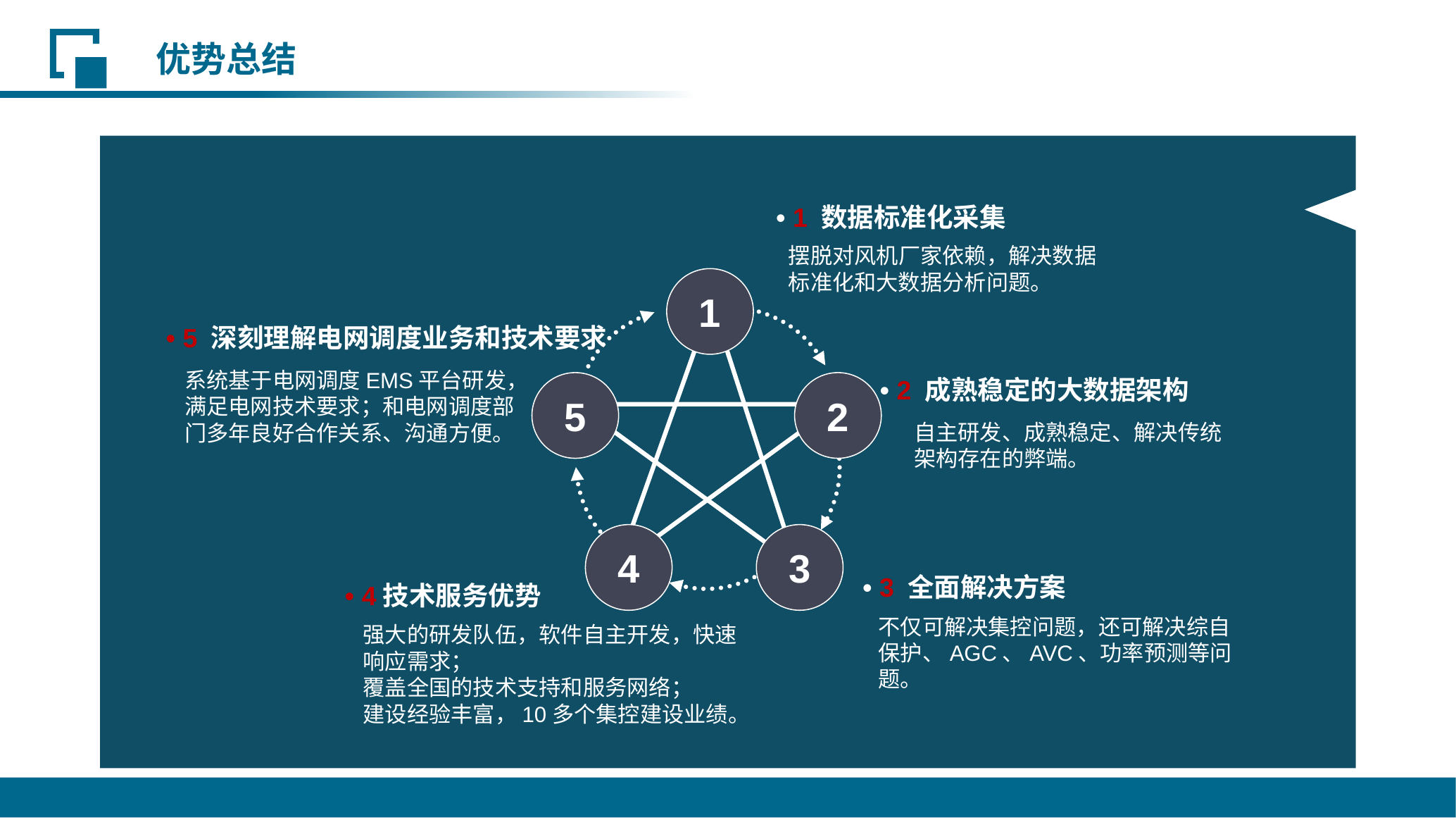

优势总结
• 1 数据标准化采集
摆脱对风机厂家依赖，解决数据标准化和大数据分析问题。
1

• 5 深刻理解电网调度业务和技术要求
系统基于电网调度EMS平台研发，满足电网技术要求；和电网调度部门多年良好合作关系、沟通方便。
• 2 成熟稳定的大数据架构
5
2
自主研发、成熟稳定、解决传统架构存在的弊端。

4
3
• 3 全面解决方案
• 4技术服务优势
不仅可解决集控问题，还可解决综自保护、AGC、AVC、功率预测等问题。
强大的研发队伍，软件自主开发，快速响应需求；
覆盖全国的技术支持和服务网络；
建设经验丰富，10多个集控建设业绩。